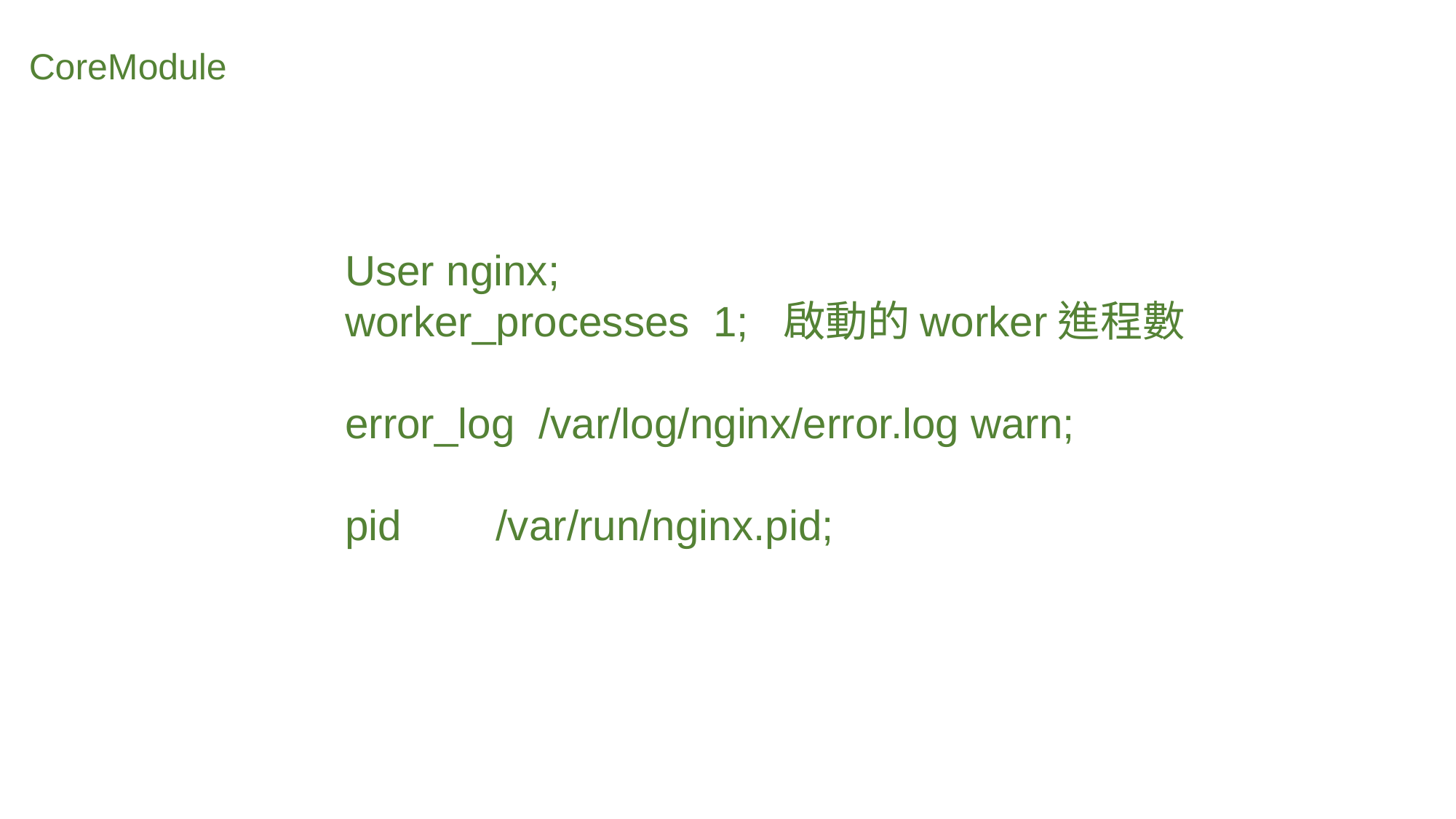

CoreModule

User nginx;
worker_processes  1;  啟動的worker進程數

error_log  /var/log/nginx/error.log warn;

pid        /var/run/nginx.pid;